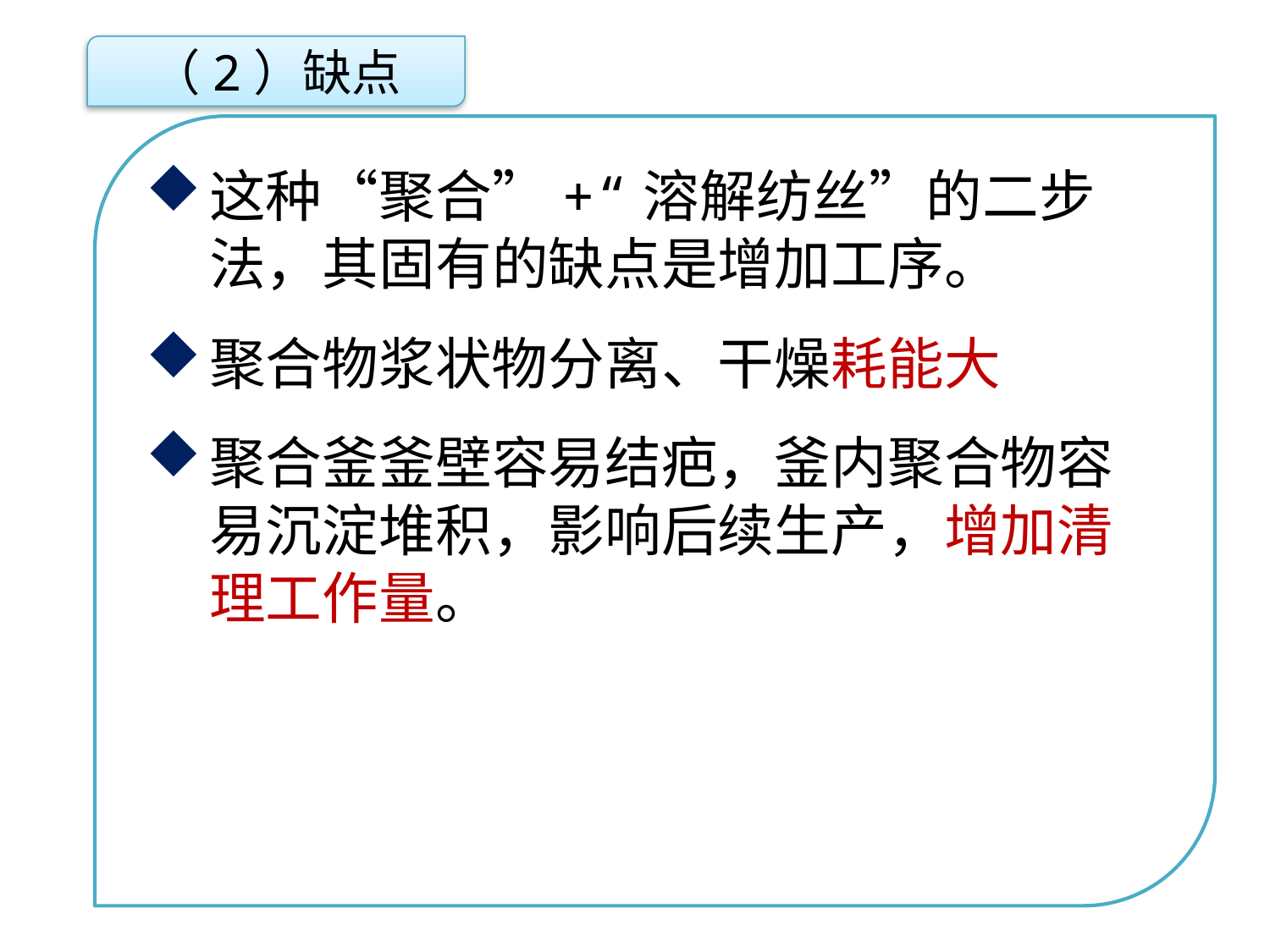

（2）缺点
这种“聚合”+“溶解纺丝”的二步法，其固有的缺点是增加工序。
聚合物浆状物分离、干燥耗能大
聚合釜釜壁容易结疤，釜内聚合物容易沉淀堆积，影响后续生产，增加清理工作量。
点击添加文本
点击添加文本
点击添加文本
点击添加文本